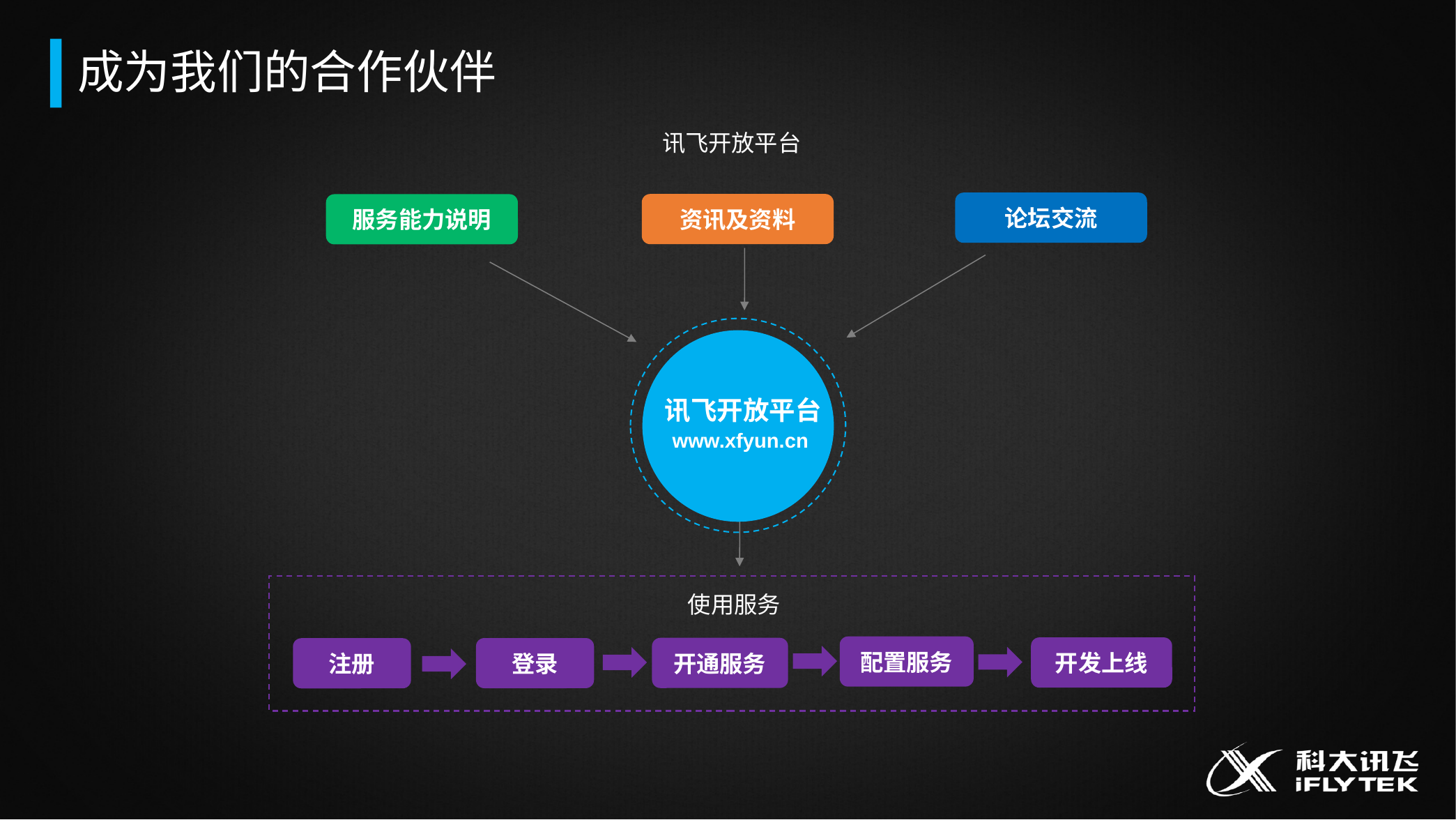

成为我们的合作伙伴
讯飞开放平台
论坛交流
资讯及资料
服务能力说明

讯飞开放平台
www.xfyun.cn

使用服务
配置服务
开发上线
开通服务
登录
注册